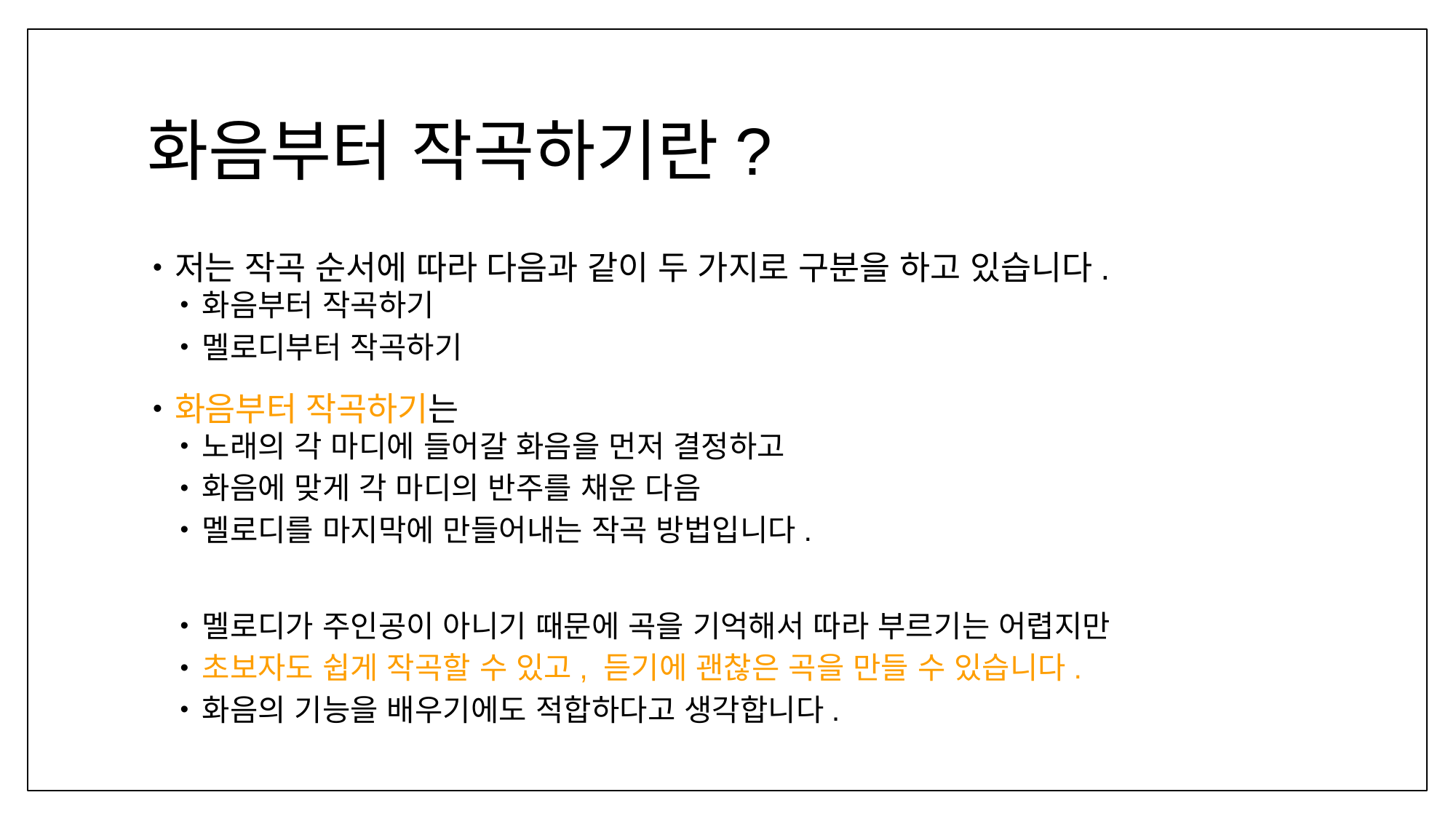

# 화음부터 작곡하기란?
저는 작곡 순서에 따라 다음과 같이 두 가지로 구분을 하고 있습니다.
화음부터 작곡하기
멜로디부터 작곡하기
화음부터 작곡하기는
노래의 각 마디에 들어갈 화음을 먼저 결정하고
화음에 맞게 각 마디의 반주를 채운 다음
멜로디를 마지막에 만들어내는 작곡 방법입니다.

멜로디가 주인공이 아니기 때문에 곡을 기억해서 따라 부르기는 어렵지만
초보자도 쉽게 작곡할 수 있고, 듣기에 괜찮은 곡을 만들 수 있습니다.
화음의 기능을 배우기에도 적합하다고 생각합니다.